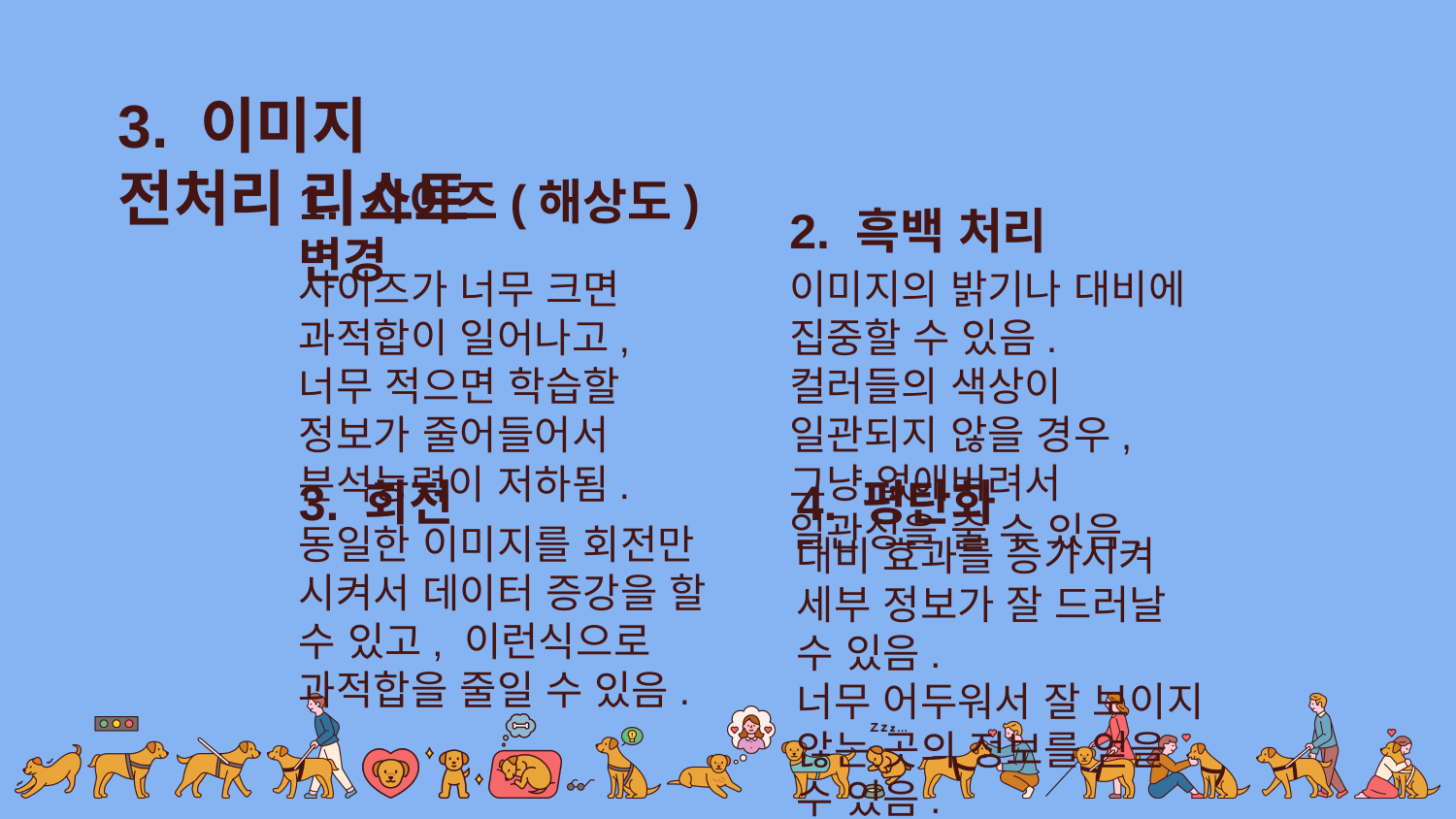

3. 이미지 전처리 리스트
1. 사이즈(해상도) 변경
2. 흑백 처리
사이즈가 너무 크면 과적합이 일어나고, 너무 적으면 학습할 정보가 줄어들어서 분석능력이 저하됨.
이미지의 밝기나 대비에 집중할 수 있음.
컬러들의 색상이 일관되지 않을 경우, 그냥 없애버려서 일관성을 줄 수 있음.
3. 회전
4. 평탄화
동일한 이미지를 회전만 시켜서 데이터 증강을 할 수 있고, 이런식으로 과적합을 줄일 수 있음.
대비 효과를 증가시켜 세부 정보가 잘 드러날 수 있음.
너무 어두워서 잘 보이지 않는 곳의 정보를 얻을 수 있음.